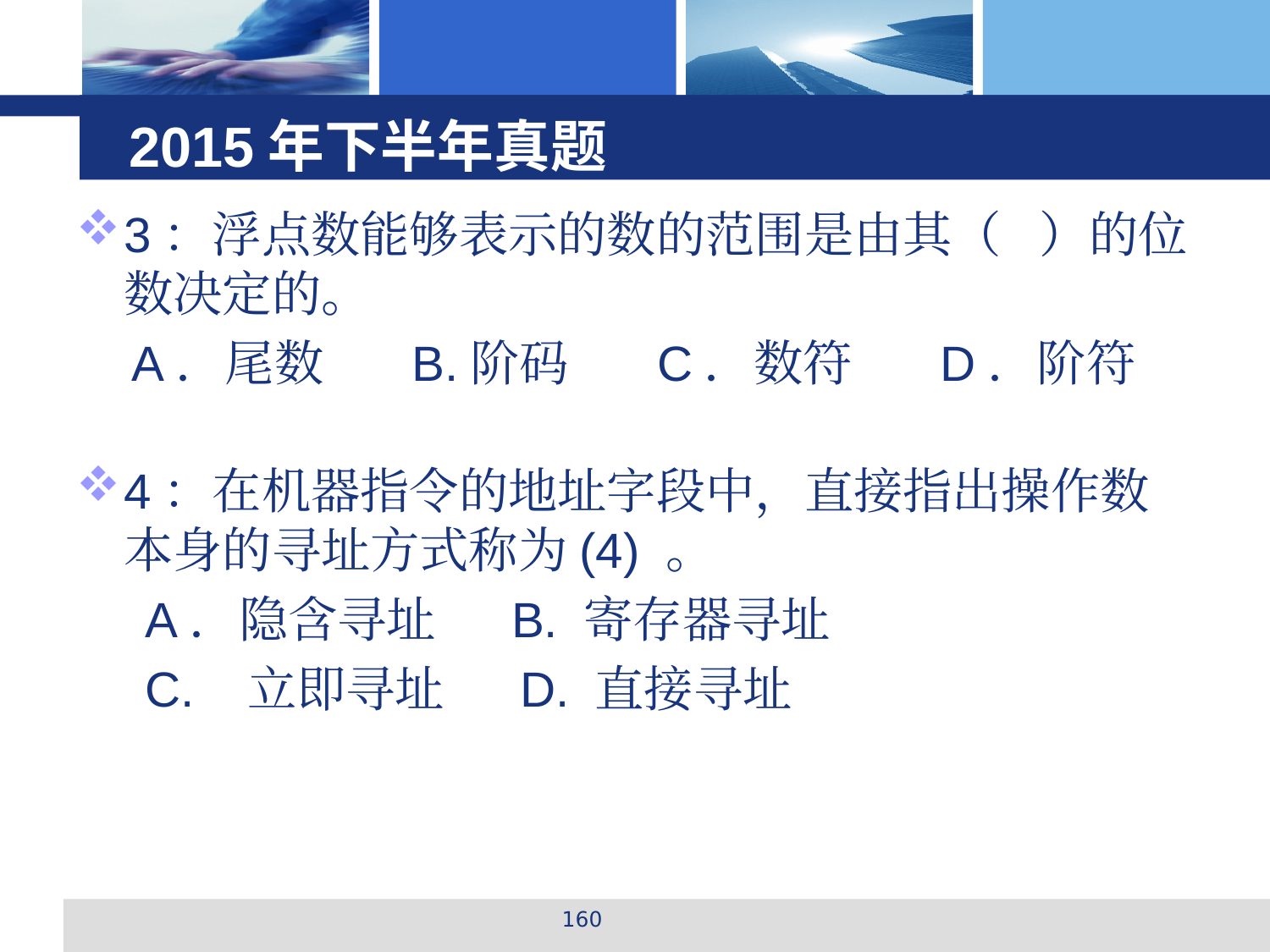

# 2015年下半年真题
3：浮点数能够表示的数的范围是由其（   ）的位数决定的。
    A．尾数      B.阶码      C．数符      D．阶符
4：在机器指令的地址字段中，直接指出操作数本身的寻址方式称为(4) 。
     A．隐含寻址     B. 寄存器寻址
     C.   立即寻址     D. 直接寻址
160